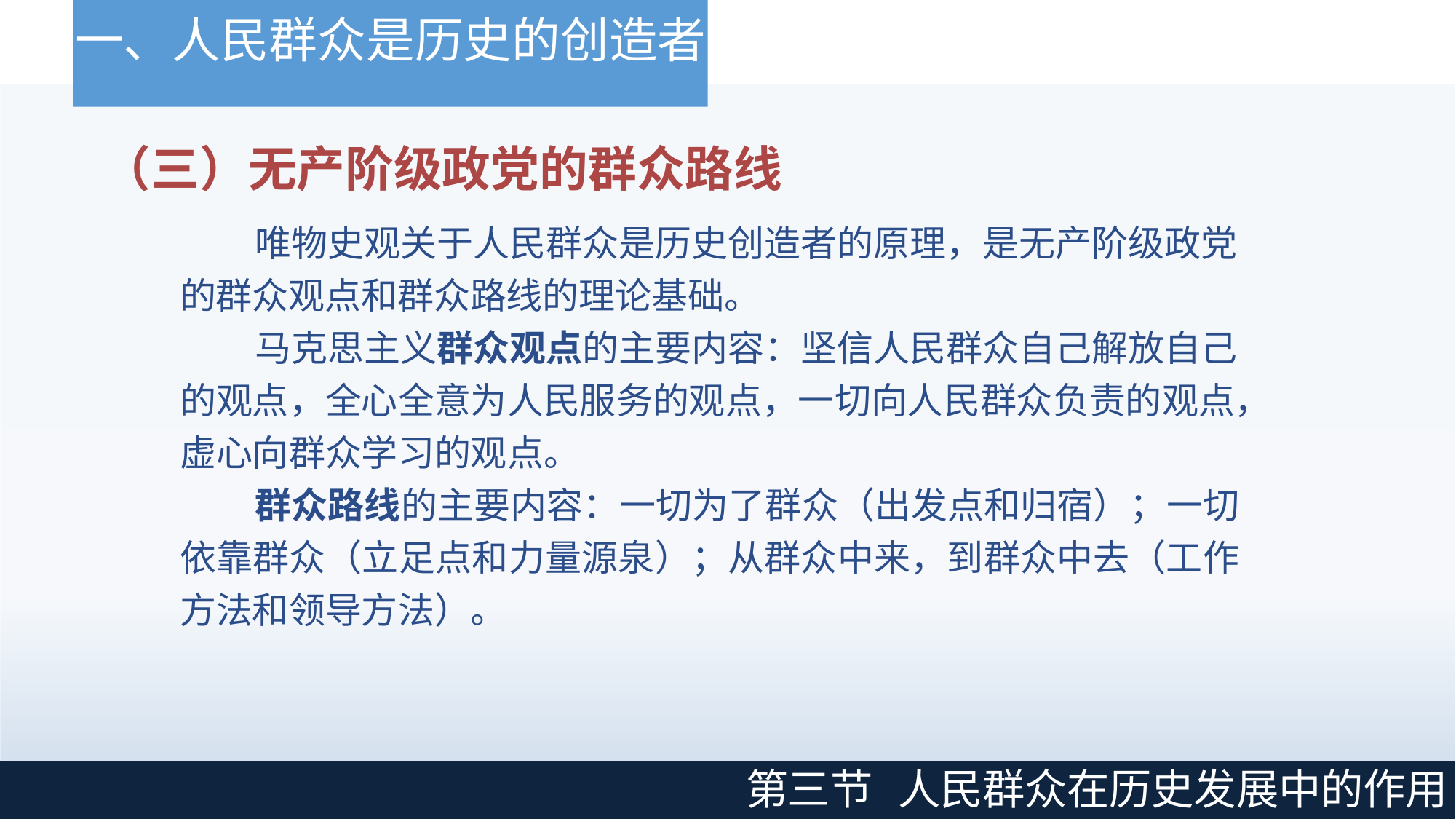

# 一、人民群众是历史的创造者

（三）无产阶级政党的群众路线
唯物史观关于人民群众是历史创造者的原理，是无产阶级政党 的群众观点和群众路线的理论基础。
马克思主义群众观点的主要内容：坚信人民群众自己解放自己 的观点，全心全意为人民服务的观点，一切向人民群众负责的观点， 虚心向群众学习的观点。
群众路线的主要内容：一切为了群众（出发点和归宿）；一切 依靠群众（立足点和力量源泉）；从群众中来，到群众中去（工作 方法和领导方法）。
第三节
人民群众在历史发展中的作用